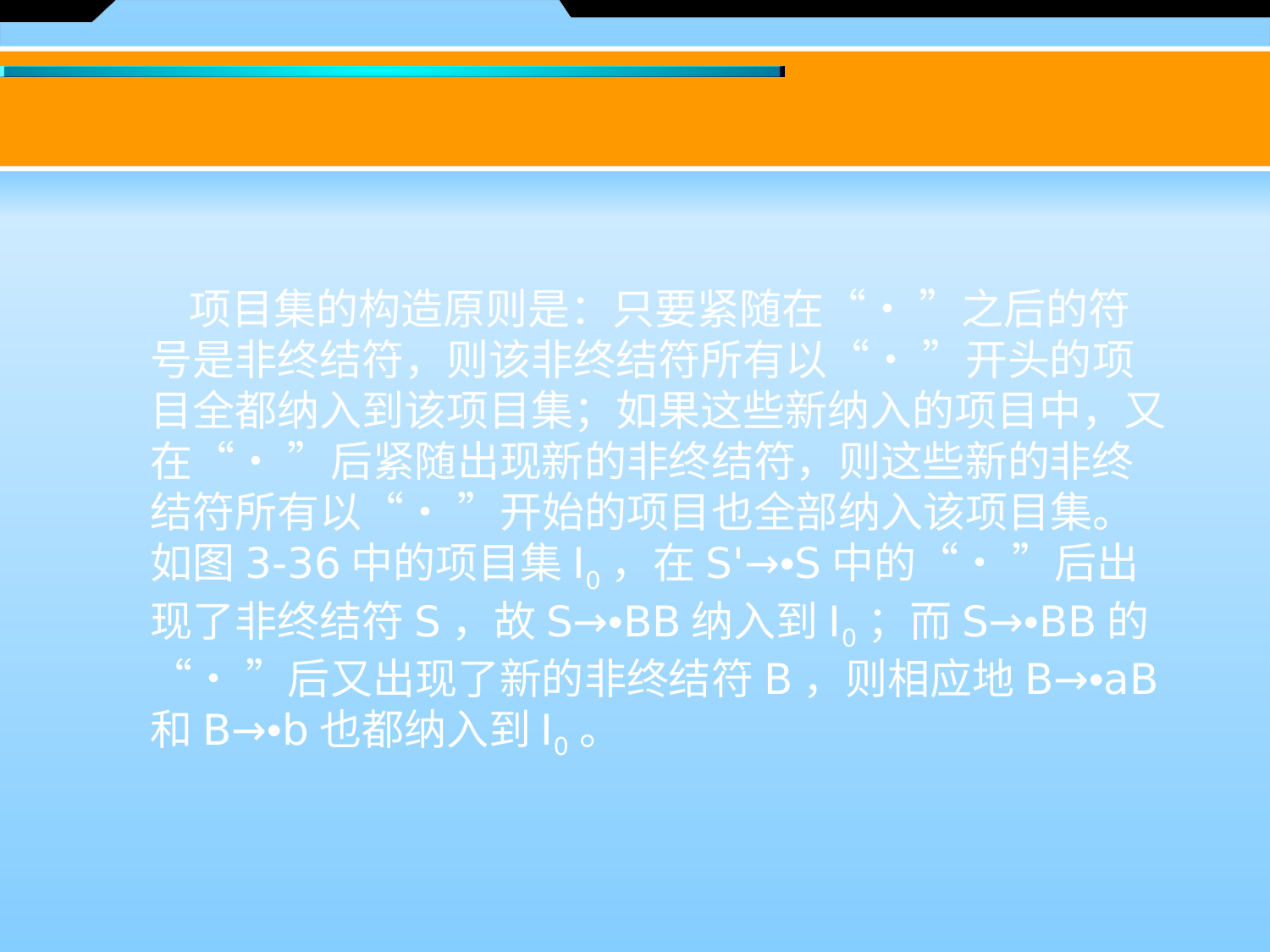

项目集的构造原则是：只要紧随在“• ”之后的符号是非终结符，则该非终结符所有以“• ”开头的项目全都纳入到该项目集；如果这些新纳入的项目中，又在“• ”后紧随出现新的非终结符，则这些新的非终结符所有以“• ”开始的项目也全部纳入该项目集。如图3-36中的项目集I0，在S'→•S中的“• ”后出现了非终结符S，故S→•BB纳入到I0；而S→•BB的“• ”后又出现了新的非终结符B，则相应地B→•aB和B→•b也都纳入到I0。